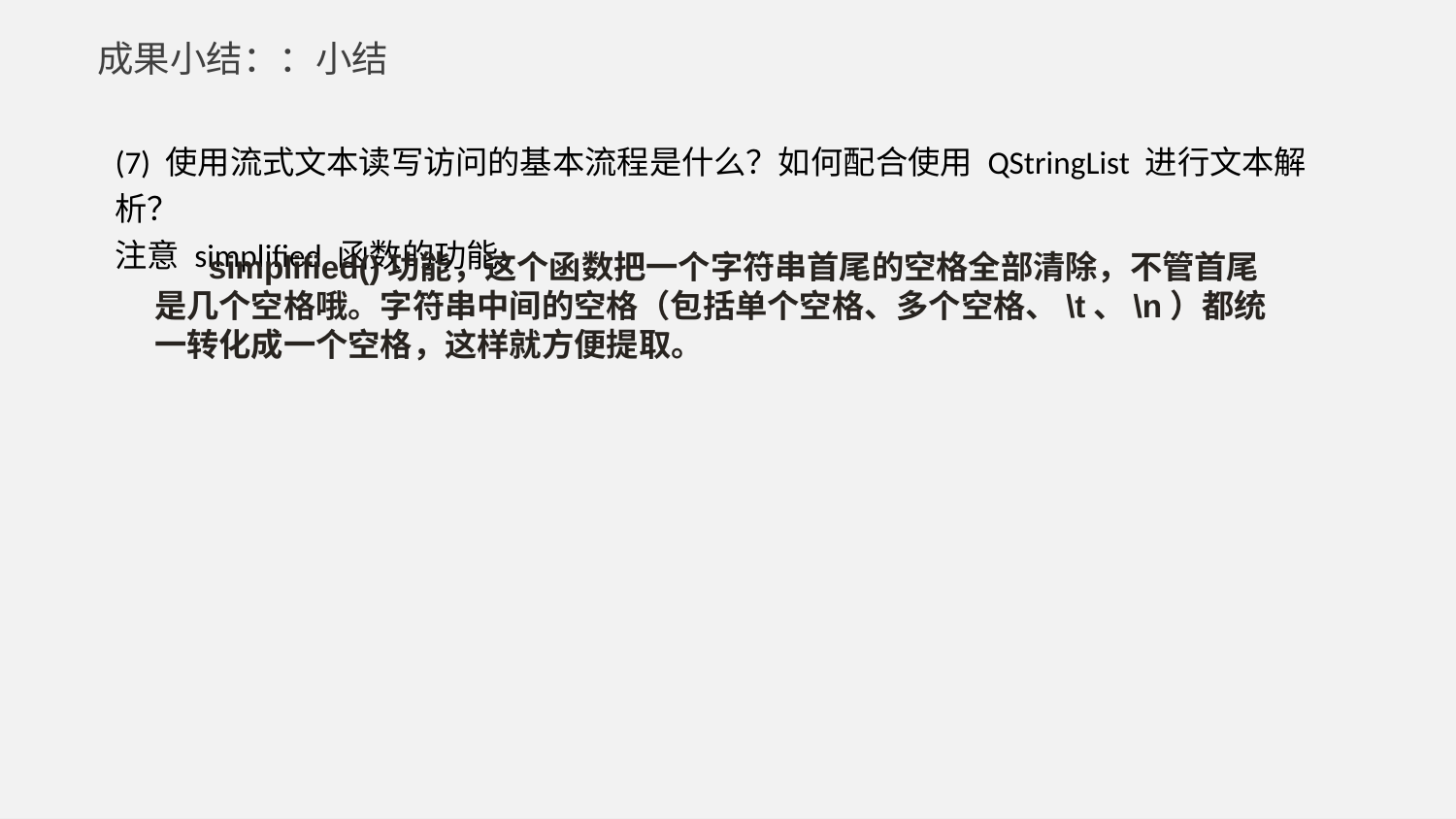

成果小结：：小结
(7) 使用流式文本读写访问的基本流程是什么？如何配合使用 QStringList 进行文本解析？
注意 simplified 函数的功能。

      simplified()功能，这个函数把一个字符串首尾的空格全部清除，不管首尾是几个空格哦。字符串中间的空格（包括单个空格、多个空格、\t、\n）都统一转化成一个空格，这样就方便提取。